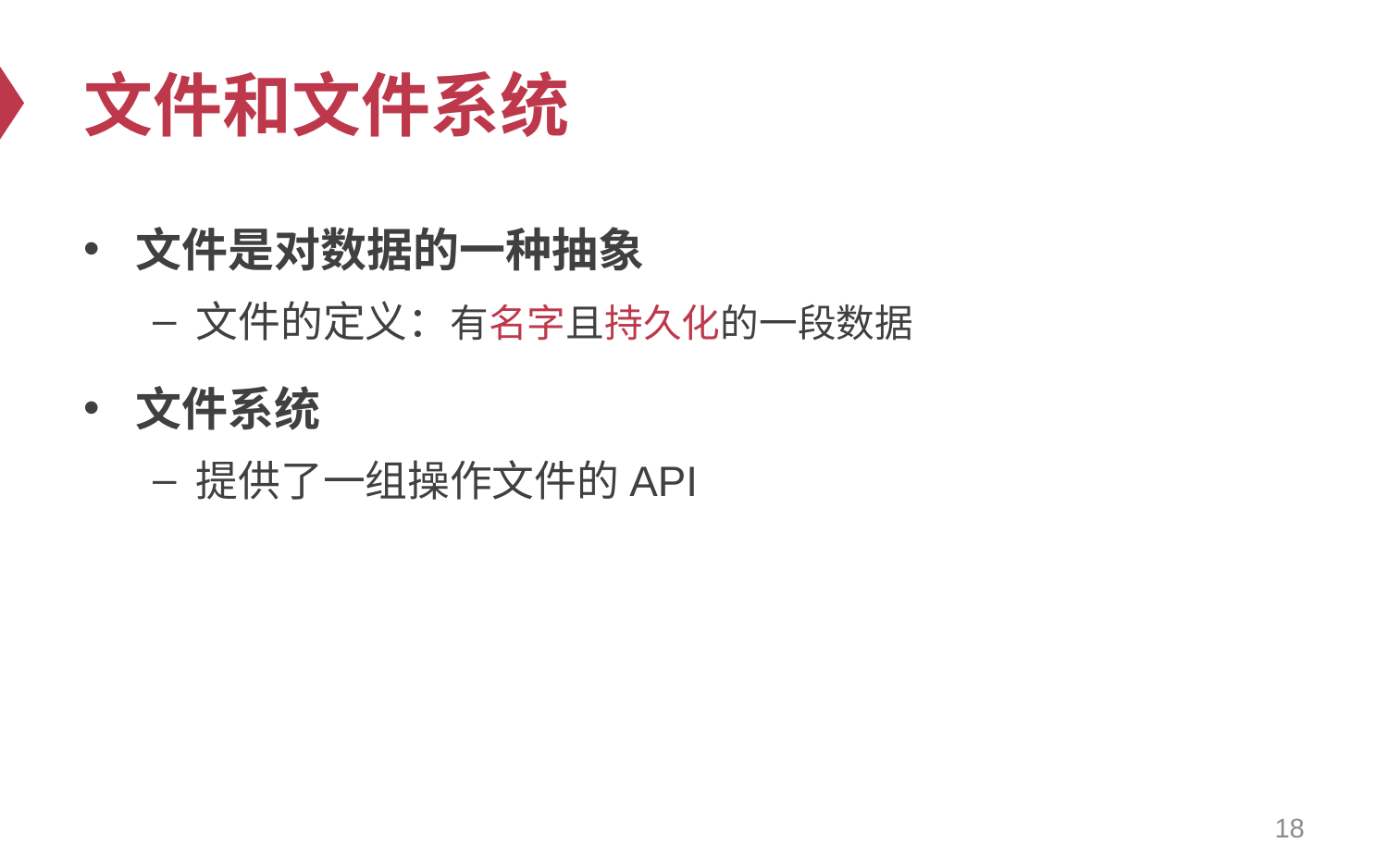

# 文件和文件系统
文件是对数据的一种抽象
文件的定义：有名字且持久化的一段数据
文件系统
提供了一组操作文件的API

18